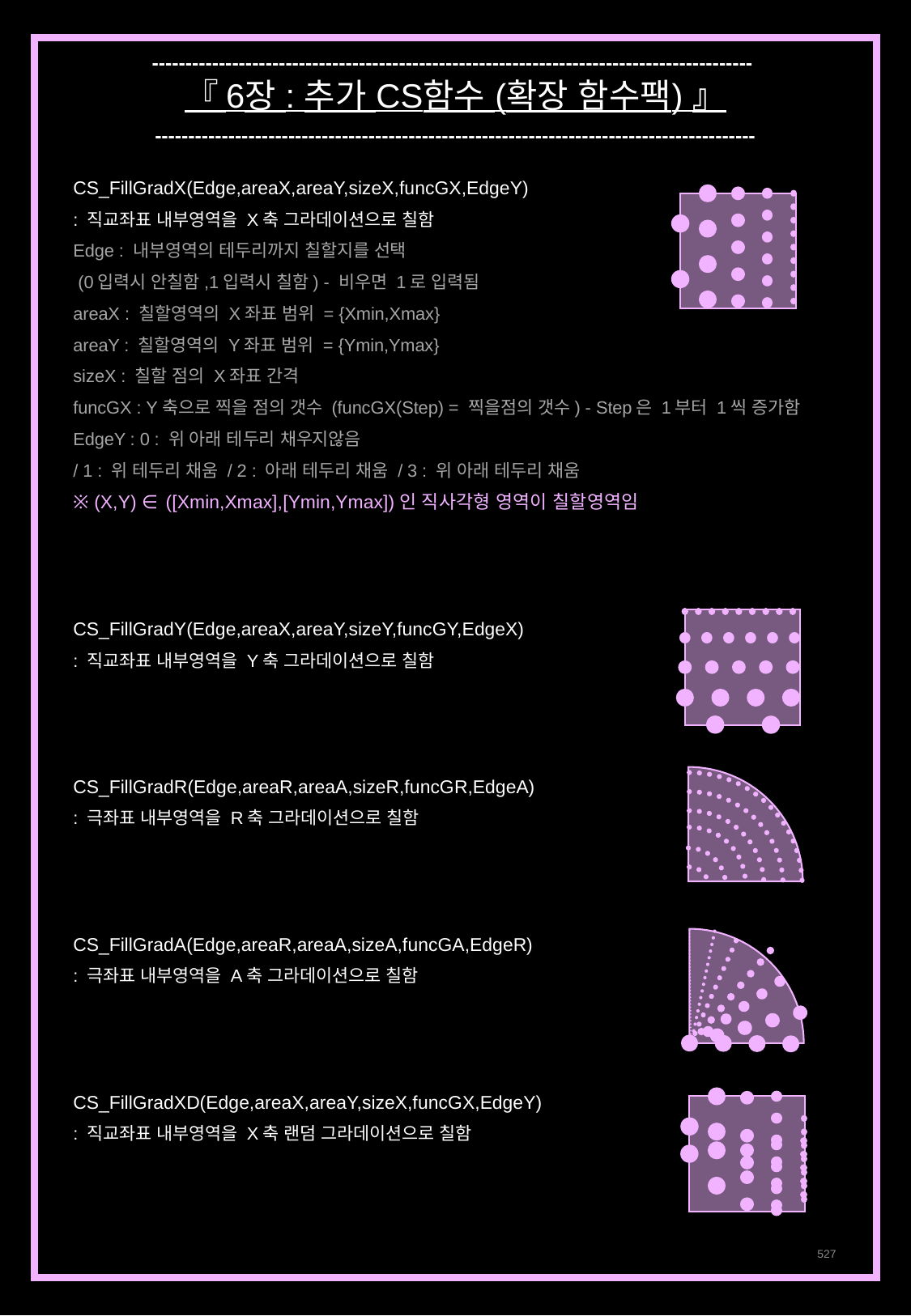

------------------------------------------------------------------------------------------
『 6장 : 추가 CS함수 (확장 함수팩) 』
------------------------------------------------------------------------------------------
CS_FillGradX(Edge,areaX,areaY,sizeX,funcGX,EdgeY)
: 직교좌표 내부영역을 X축 그라데이션으로 칠함
Edge : 내부영역의 테두리까지 칠할지를 선택
 (0입력시 안칠함,1입력시 칠함) - 비우면 1로 입력됨
areaX : 칠할영역의 X좌표 범위 = {Xmin,Xmax}
areaY : 칠할영역의 Y좌표 범위 = {Ymin,Ymax}
sizeX : 칠할 점의 X좌표 간격
funcGX : Y축으로 찍을 점의 갯수 (funcGX(Step) = 찍을점의 갯수) - Step은 1부터 1씩 증가함
EdgeY : 0 : 위 아래 테두리 채우지않음
/ 1 : 위 테두리 채움 / 2 : 아래 테두리 채움 / 3 : 위 아래 테두리 채움
※ (X,Y) ∈ ([Xmin,Xmax],[Ymin,Ymax])인 직사각형 영역이 칠할영역임

CS_FillGradY(Edge,areaX,areaY,sizeY,funcGY,EdgeX)
: 직교좌표 내부영역을 Y축 그라데이션으로 칠함

CS_FillGradR(Edge,areaR,areaA,sizeR,funcGR,EdgeA)
: 극좌표 내부영역을 R축 그라데이션으로 칠함

CS_FillGradA(Edge,areaR,areaA,sizeA,funcGA,EdgeR)
: 극좌표 내부영역을 A축 그라데이션으로 칠함

CS_FillGradXD(Edge,areaX,areaY,sizeX,funcGX,EdgeY)
: 직교좌표 내부영역을 X축 랜덤 그라데이션으로 칠함

527